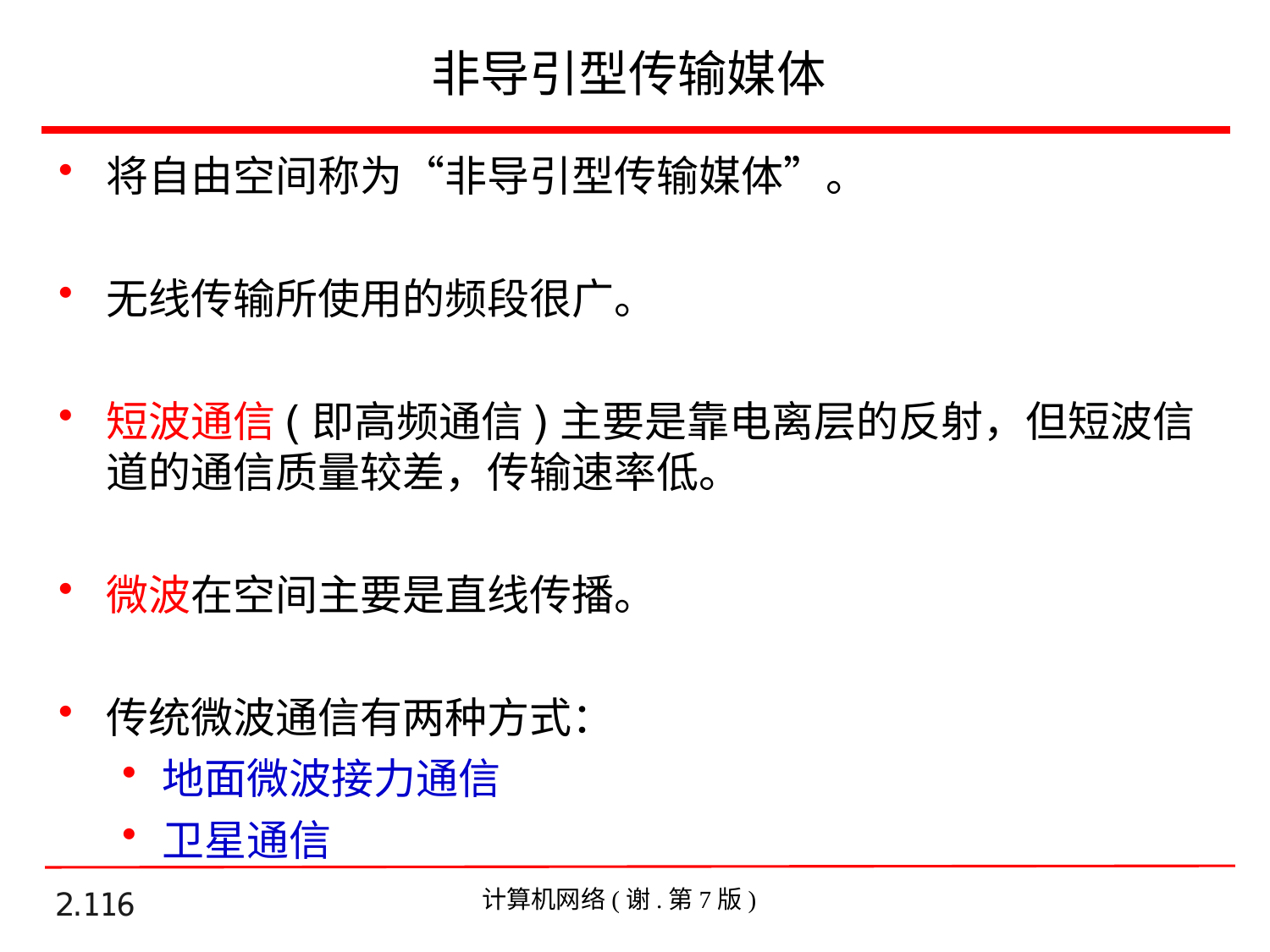

# 非导引型传输媒体
将自由空间称为“非导引型传输媒体”。

无线传输所使用的频段很广。

短波通信(即高频通信)主要是靠电离层的反射，但短波信道的通信质量较差，传输速率低。

微波在空间主要是直线传播。

传统微波通信有两种方式：
地面微波接力通信
卫星通信